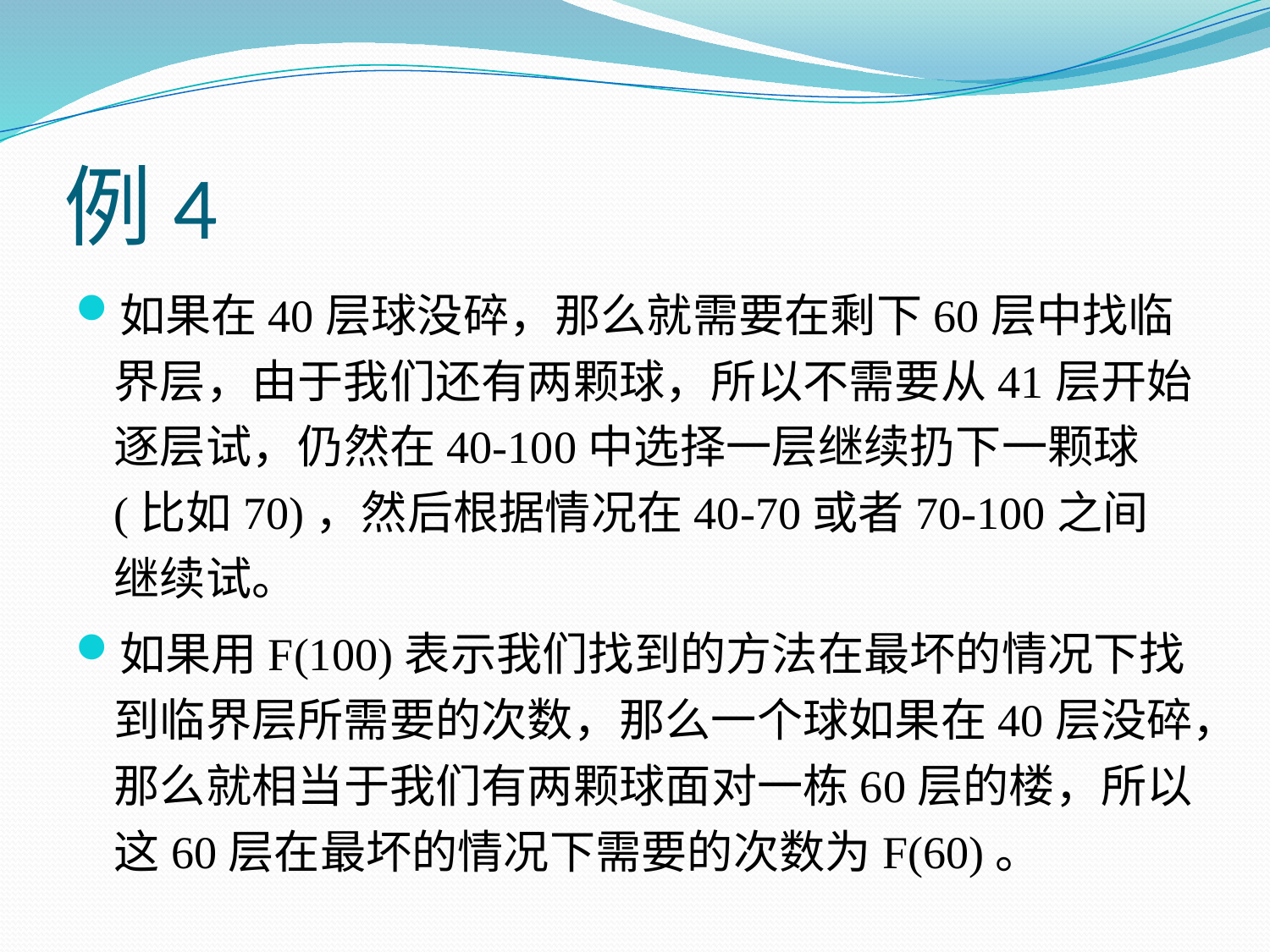

# 例4
如果在40层球没碎，那么就需要在剩下60层中找临界层，由于我们还有两颗球，所以不需要从41层开始逐层试，仍然在40-100中选择一层继续扔下一颗球(比如70)，然后根据情况在40-70或者70-100之间继续试。
如果用F(100)表示我们找到的方法在最坏的情况下找到临界层所需要的次数，那么一个球如果在40层没碎，那么就相当于我们有两颗球面对一栋60层的楼，所以这60层在最坏的情况下需要的次数为F(60)。